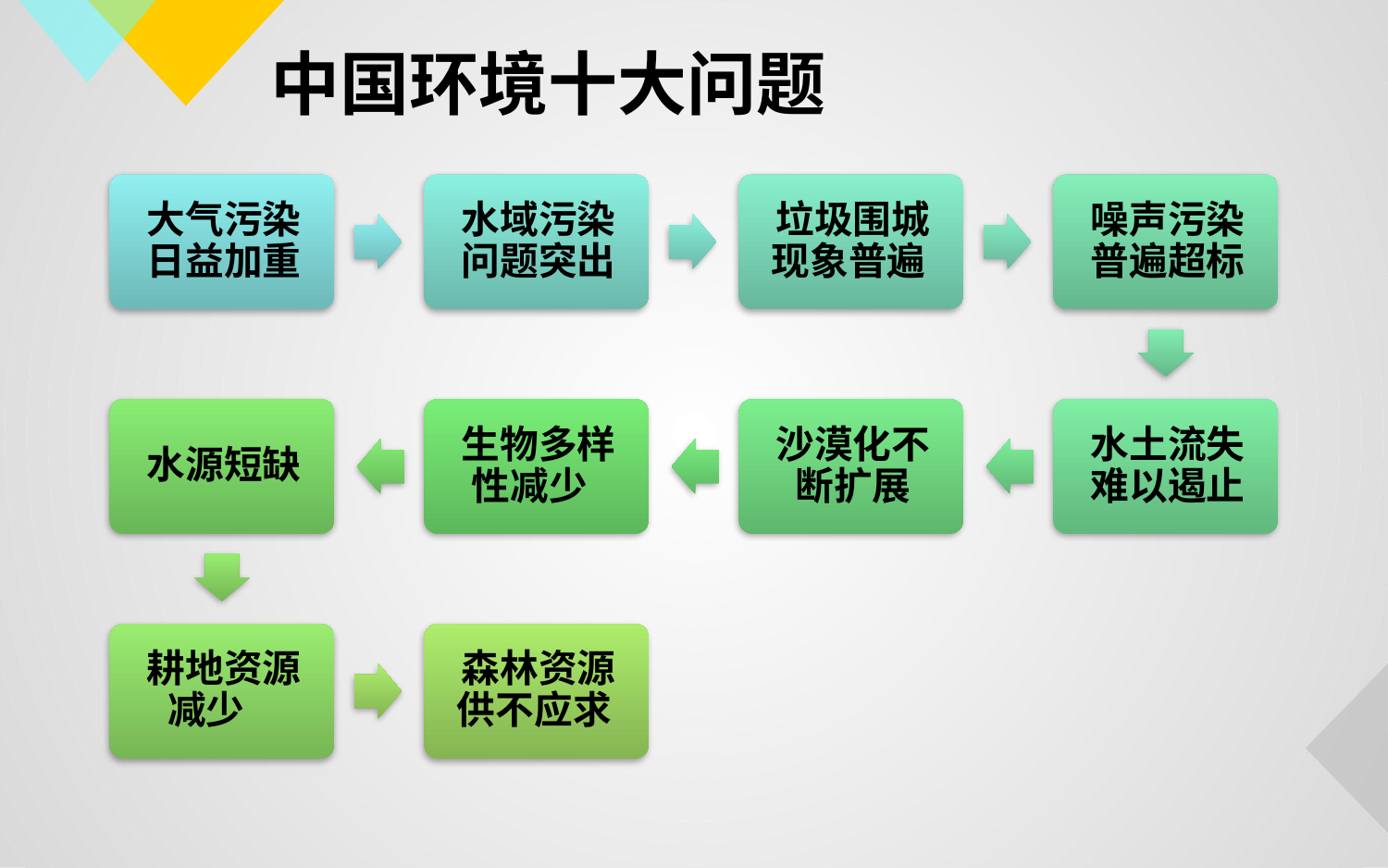

# 中国环境十大问题
大气污染日益加重

水域污染问题突出

垃圾围城现象普遍

噪声污染普遍超标

水土流失难以遏止

沙漠化不断扩展

生物多样性减少

水源短缺

耕地资源减少

森林资源供不应求